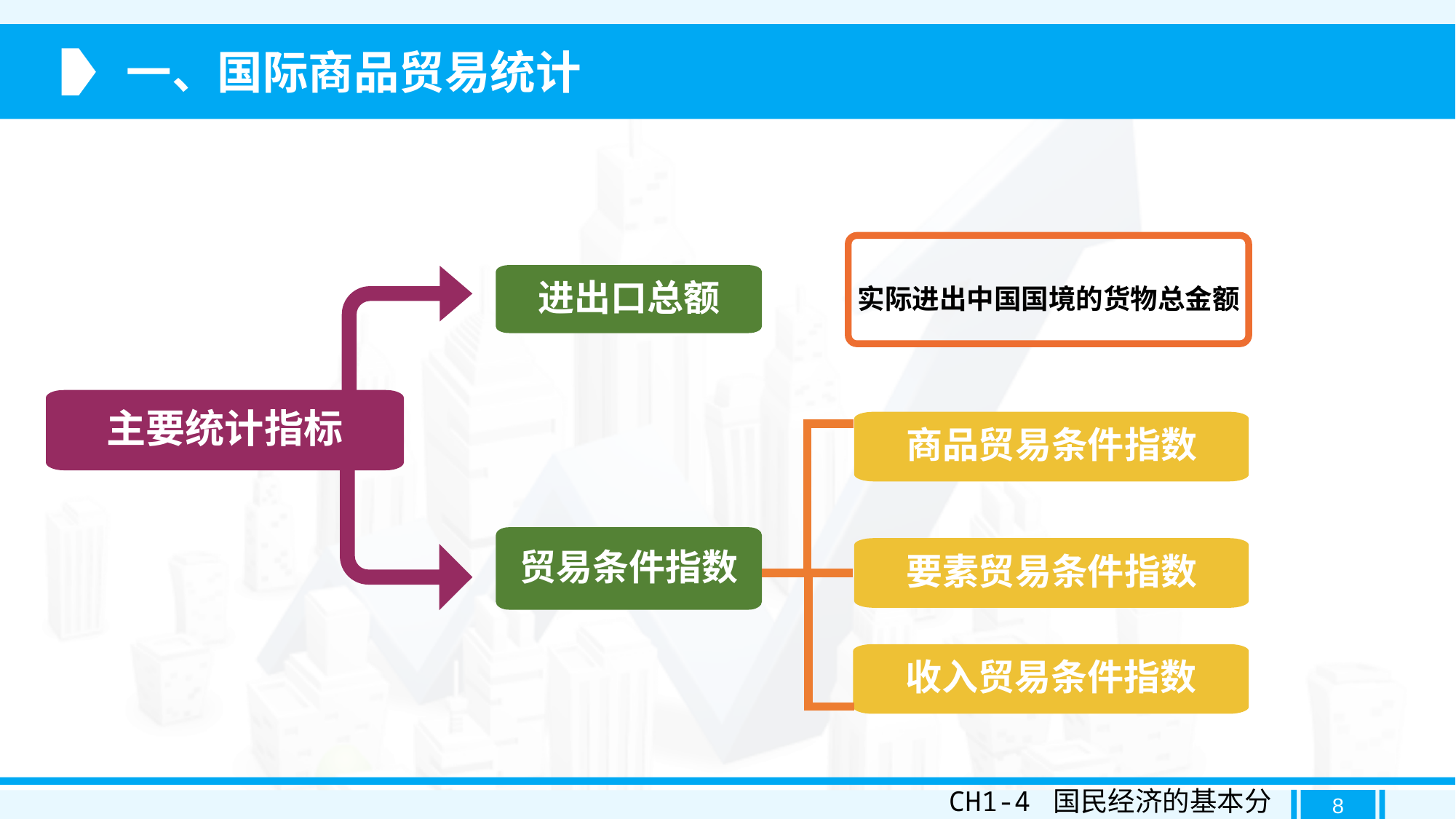

一、国际商品贸易统计

实际进出中国国境的货物总金额
进出口总额

主要统计指标
商品贸易条件指数

贸易条件指数

要素贸易条件指数
收入贸易条件指数
CH1-4 国民经济的基本分类
8